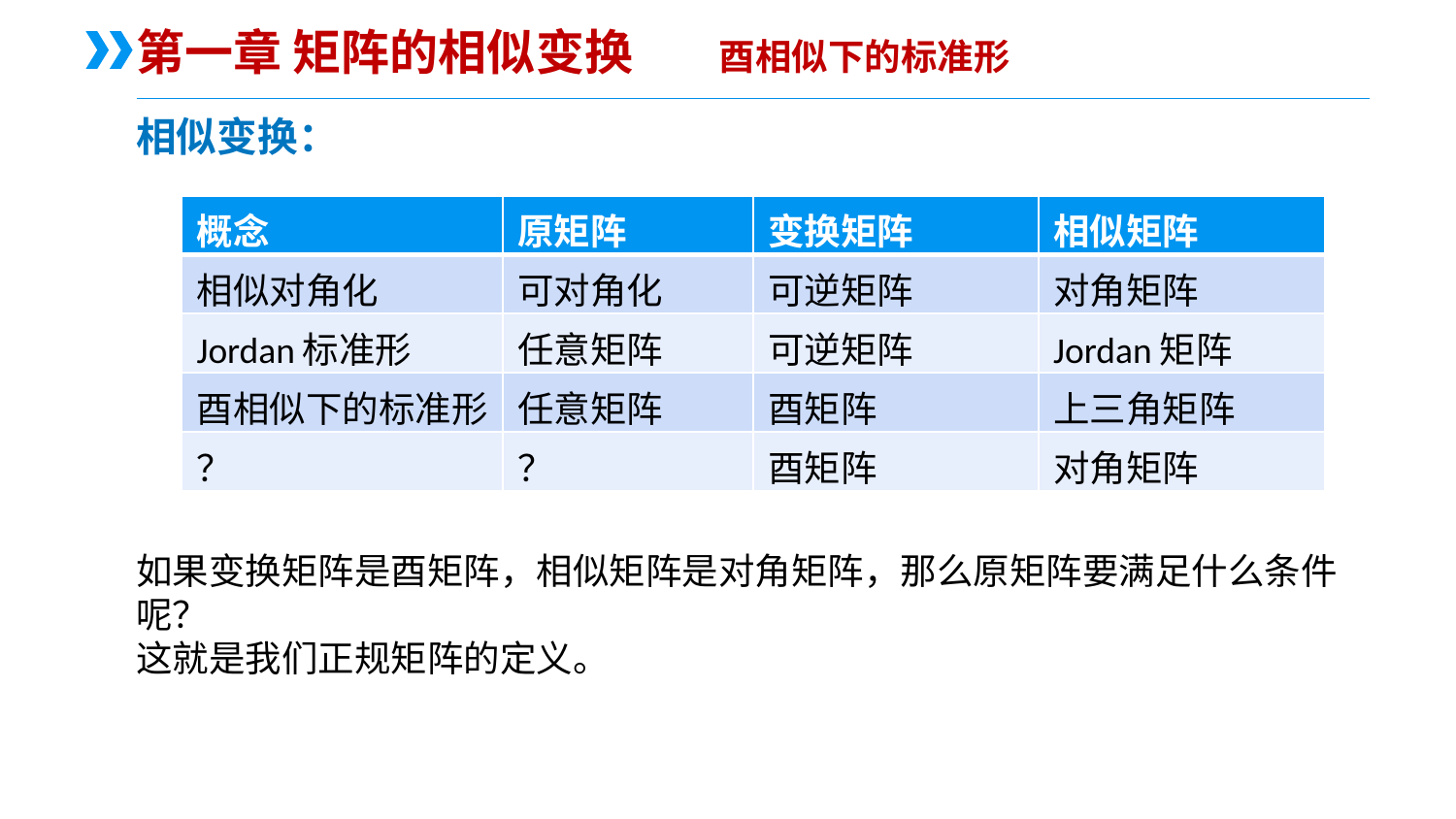

第一章 矩阵的相似变换	酉相似下的标准形

相似变换：

如果变换矩阵是酉矩阵，相似矩阵是对角矩阵，那么原矩阵要满足什么条件呢？
这就是我们正规矩阵的定义。
| 概念 | 原矩阵 | 变换矩阵 | 相似矩阵 |
| --- | --- | --- | --- |
| 相似对角化 | 可对角化 | 可逆矩阵 | 对角矩阵 |
| Jordan标准形 | 任意矩阵 | 可逆矩阵 | Jordan矩阵 |
| 酉相似下的标准形 | 任意矩阵 | 酉矩阵 | 上三角矩阵 |
| ？ | ？ | 酉矩阵 | 对角矩阵 |